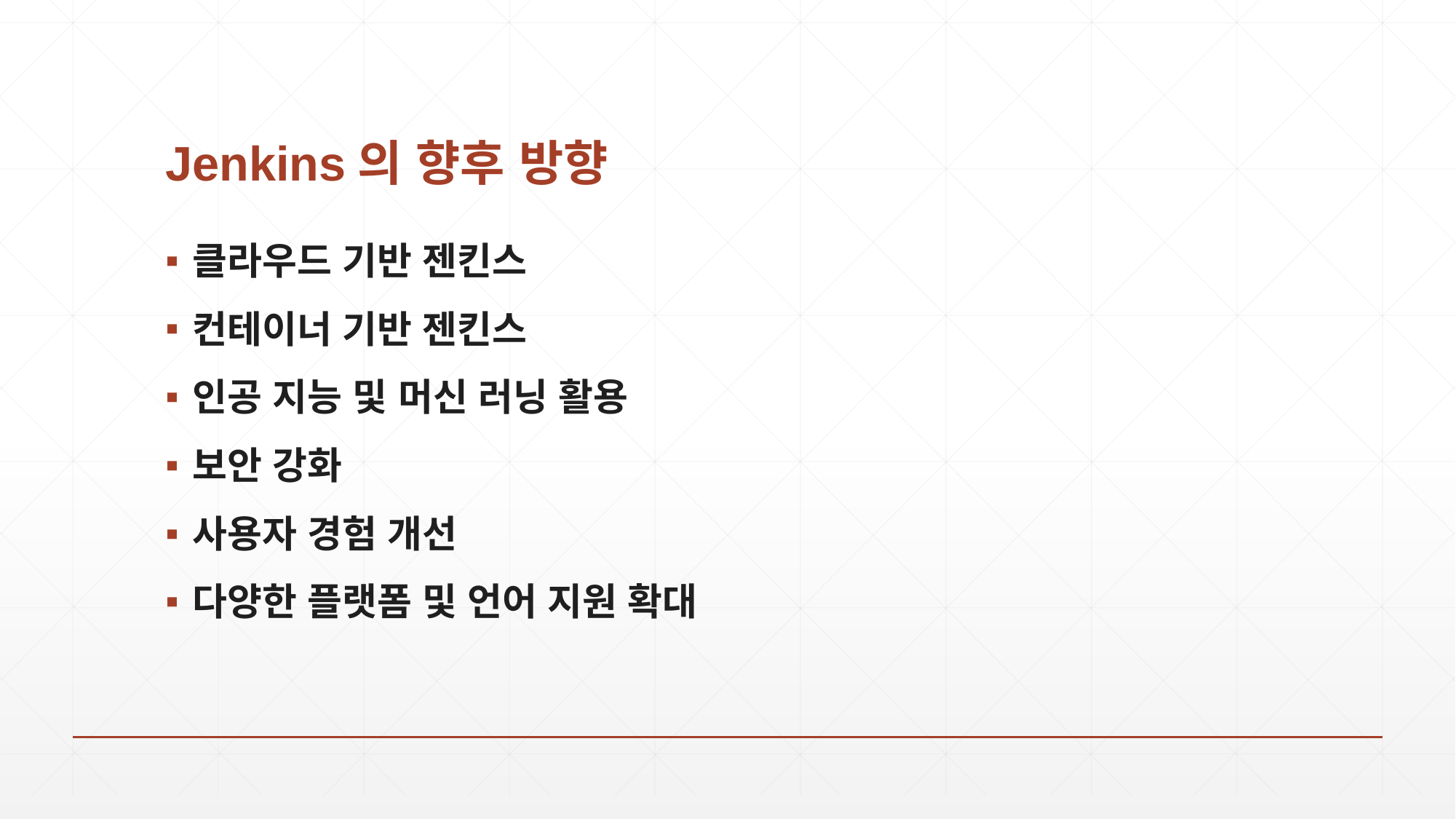

# Jenkins의 향후 방향
클라우드 기반 젠킨스
컨테이너 기반 젠킨스
인공 지능 및 머신 러닝 활용
보안 강화
사용자 경험 개선
다양한 플랫폼 및 언어 지원 확대